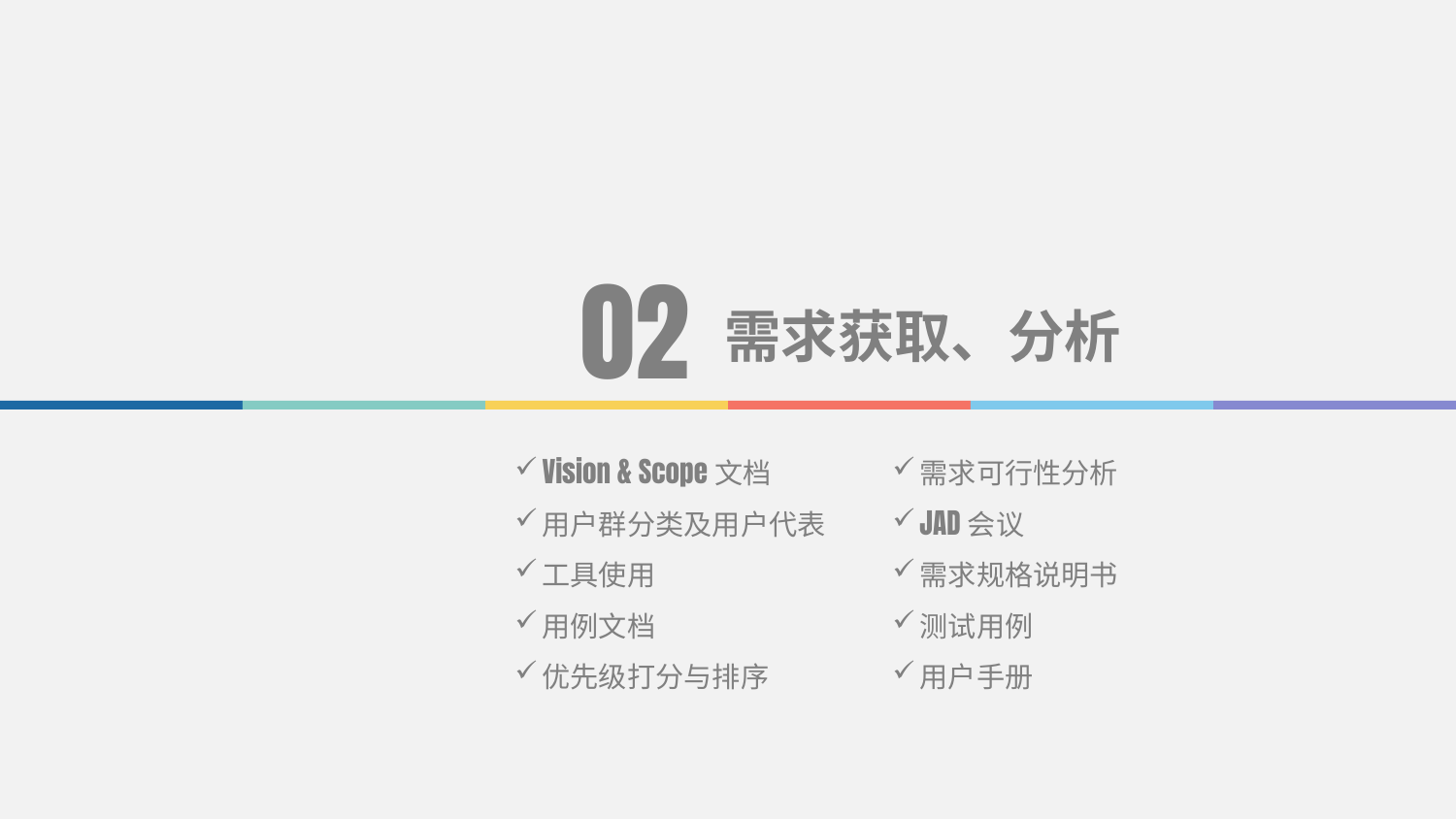

02
需求获取、分析

Vision & Scope文档
用户群分类及用户代表
工具使用
用例文档
优先级打分与排序
需求可行性分析
JAD会议
需求规格说明书
测试用例
用户手册